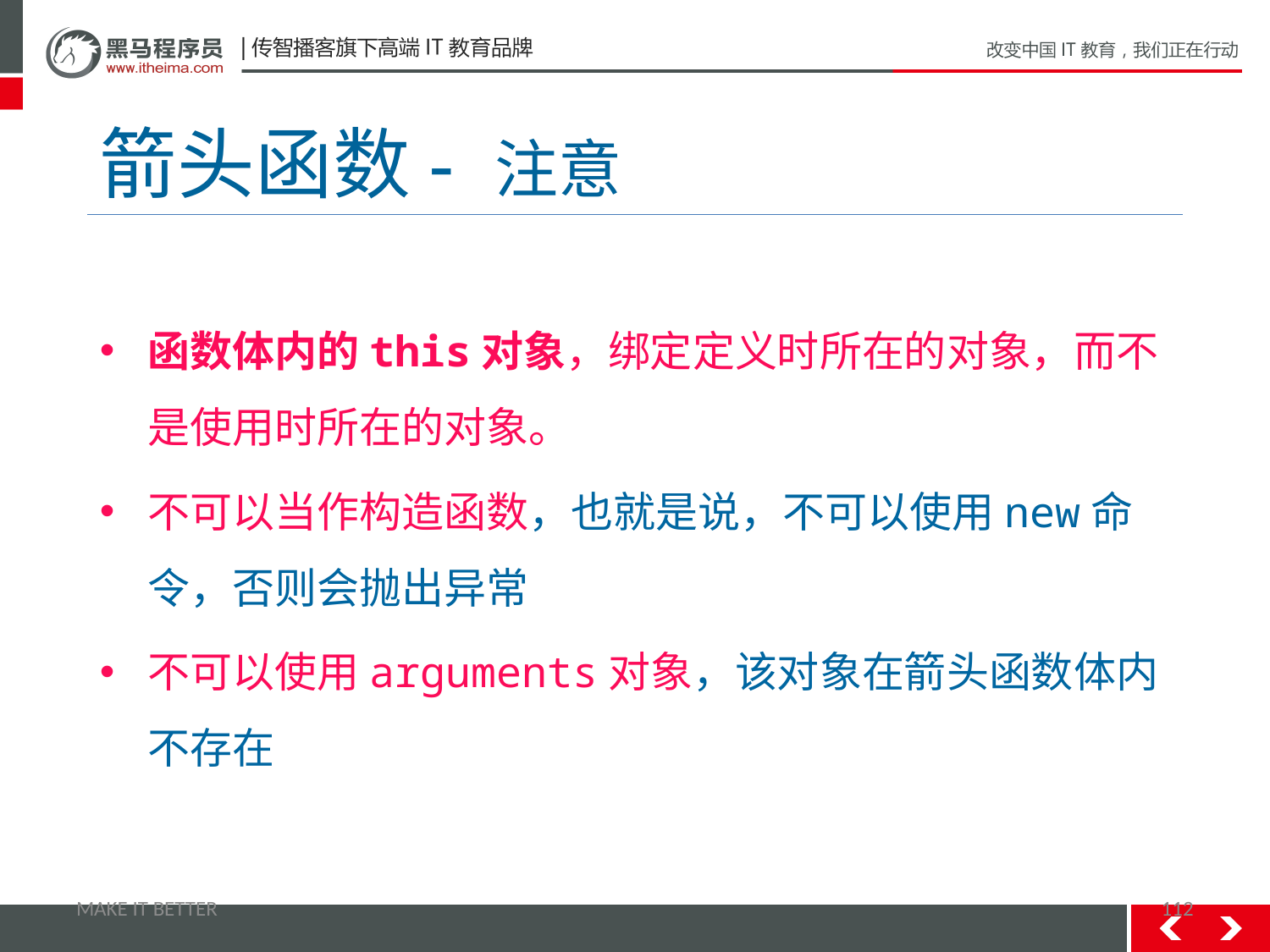

# 箭头函数- 注意

函数体内的this对象，绑定定义时所在的对象，而不是使用时所在的对象。
不可以当作构造函数，也就是说，不可以使用new命令，否则会抛出异常
不可以使用arguments对象，该对象在箭头函数体内不存在

MAKE IT BETTER
112